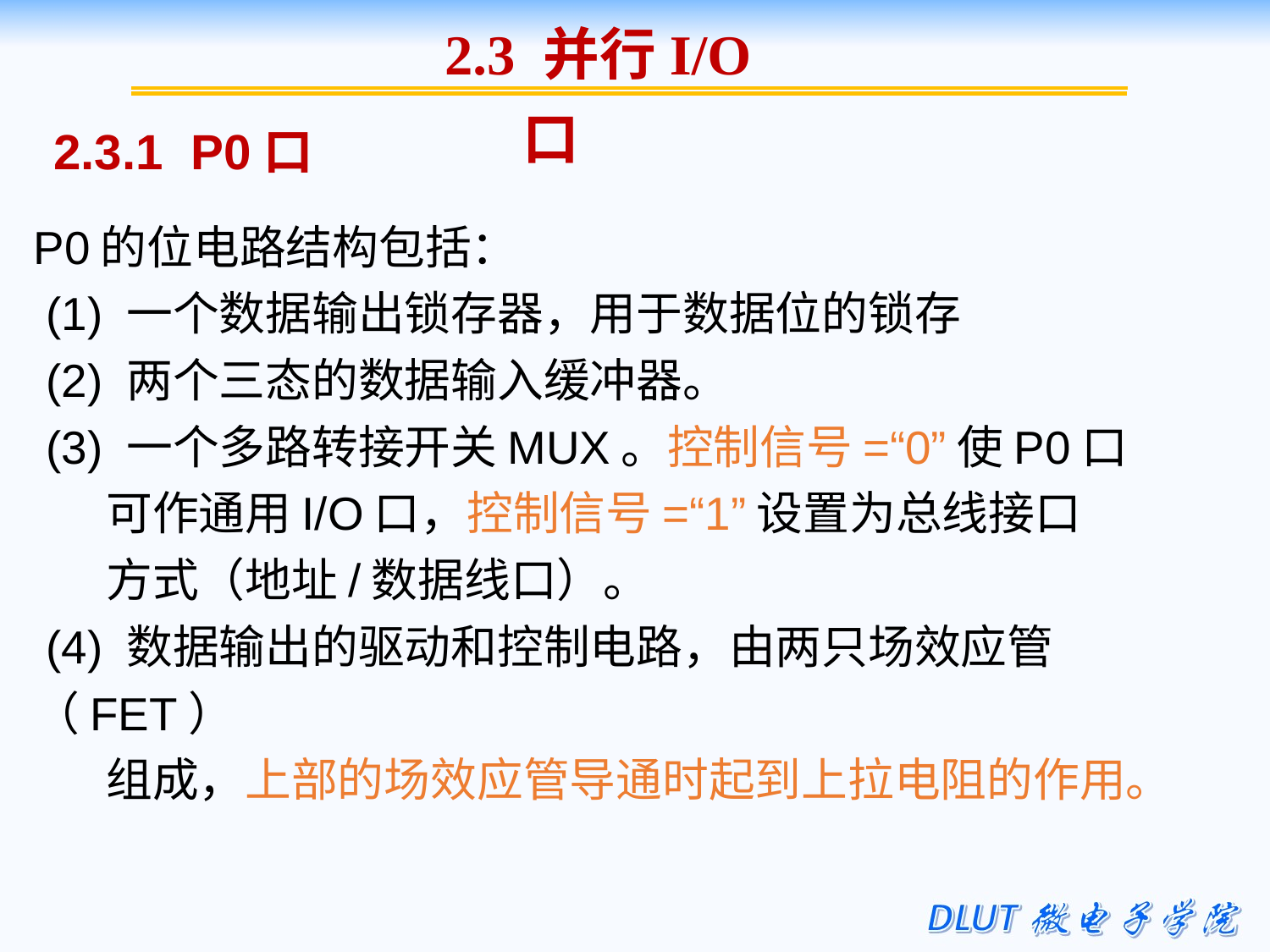

2.3 并行I/O口
2.3.1  P0口
P0的位电路结构包括：
 (1) 一个数据输出锁存器，用于数据位的锁存
 (2) 两个三态的数据输入缓冲器。
 (3) 一个多路转接开关MUX。控制信号=“0”使P0口
      可作通用I/O口，控制信号=“1”设置为总线接口
      方式（地址/数据线口）。
 (4) 数据输出的驱动和控制电路，由两只场效应管（FET）
      组成，上部的场效应管导通时起到上拉电阻的作用。